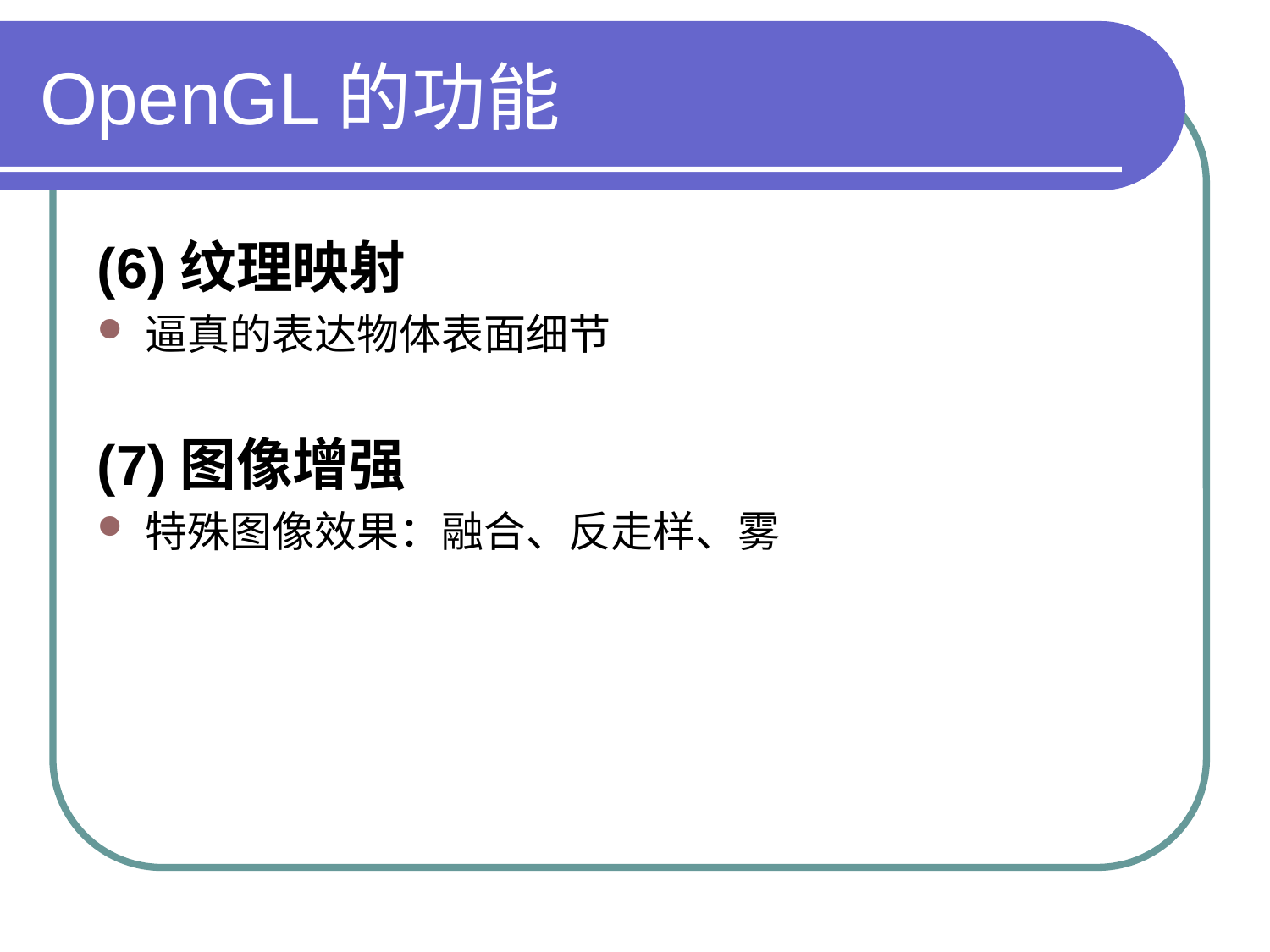

# OpenGL的功能
(6)纹理映射
逼真的表达物体表面细节

(7)图像增强
特殊图像效果：融合、反走样、雾